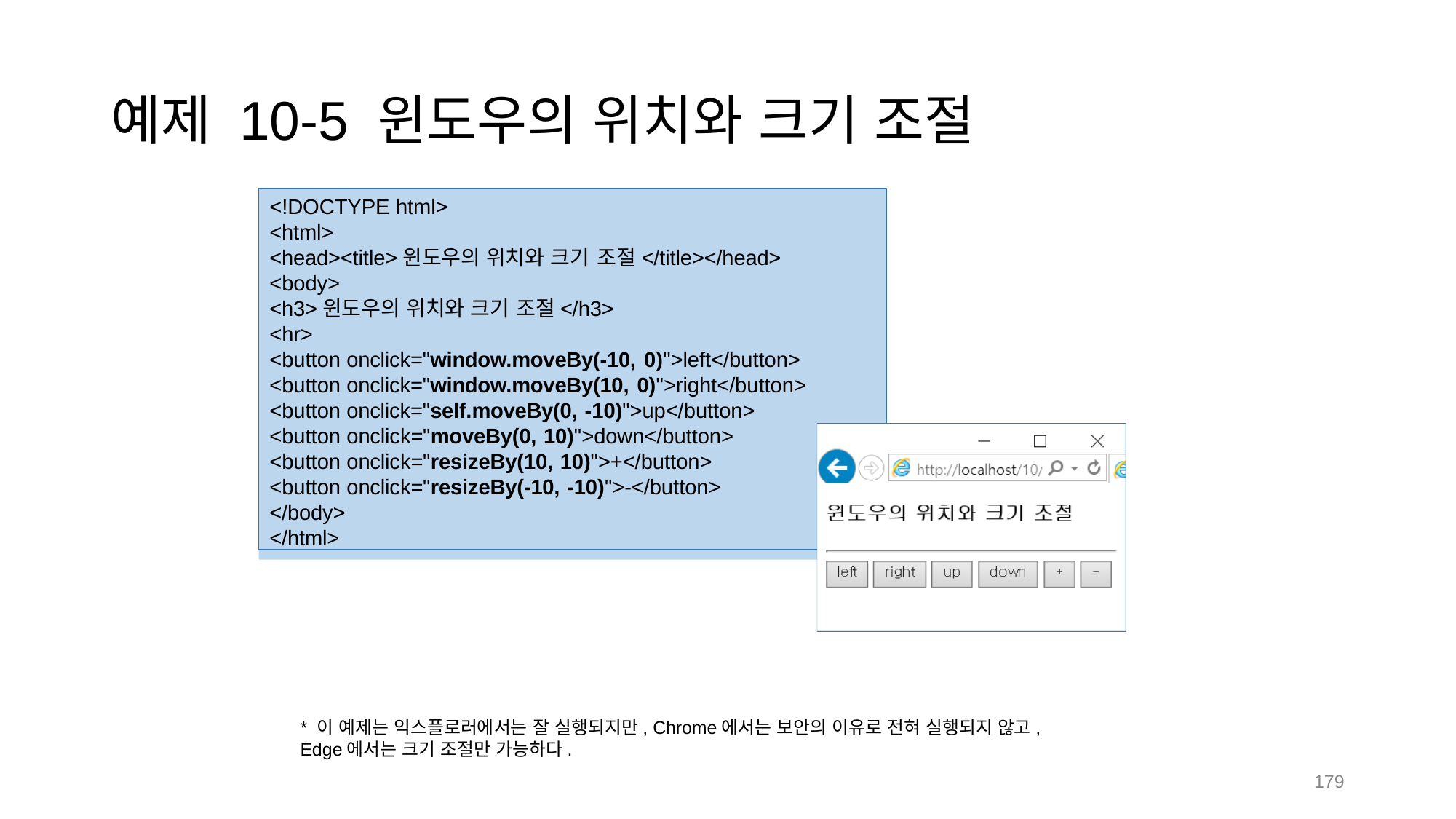

# 예제 10-5 윈도우의 위치와 크기 조절

<!DOCTYPE html>
<html>
<head><title>윈도우의 위치와 크기 조절</title></head>
<body>
<h3>윈도우의 위치와 크기 조절</h3>
<hr>
<button onclick="window.moveBy(-10, 0)">left</button>
<button onclick="window.moveBy(10, 0)">right</button>
<button onclick="self.moveBy(0, -10)">up</button>
<button onclick="moveBy(0, 10)">down</button>
<button onclick="resizeBy(10, 10)">+</button>
<button onclick="resizeBy(-10, -10)">-</button>
</body>
</html>

* 이 예제는 익스플로러에서는 잘 실행되지만, Chrome에서는 보안의 이유로 전혀 실행되지 않고,  Edge에서는 크기 조절만 가능하다.
179